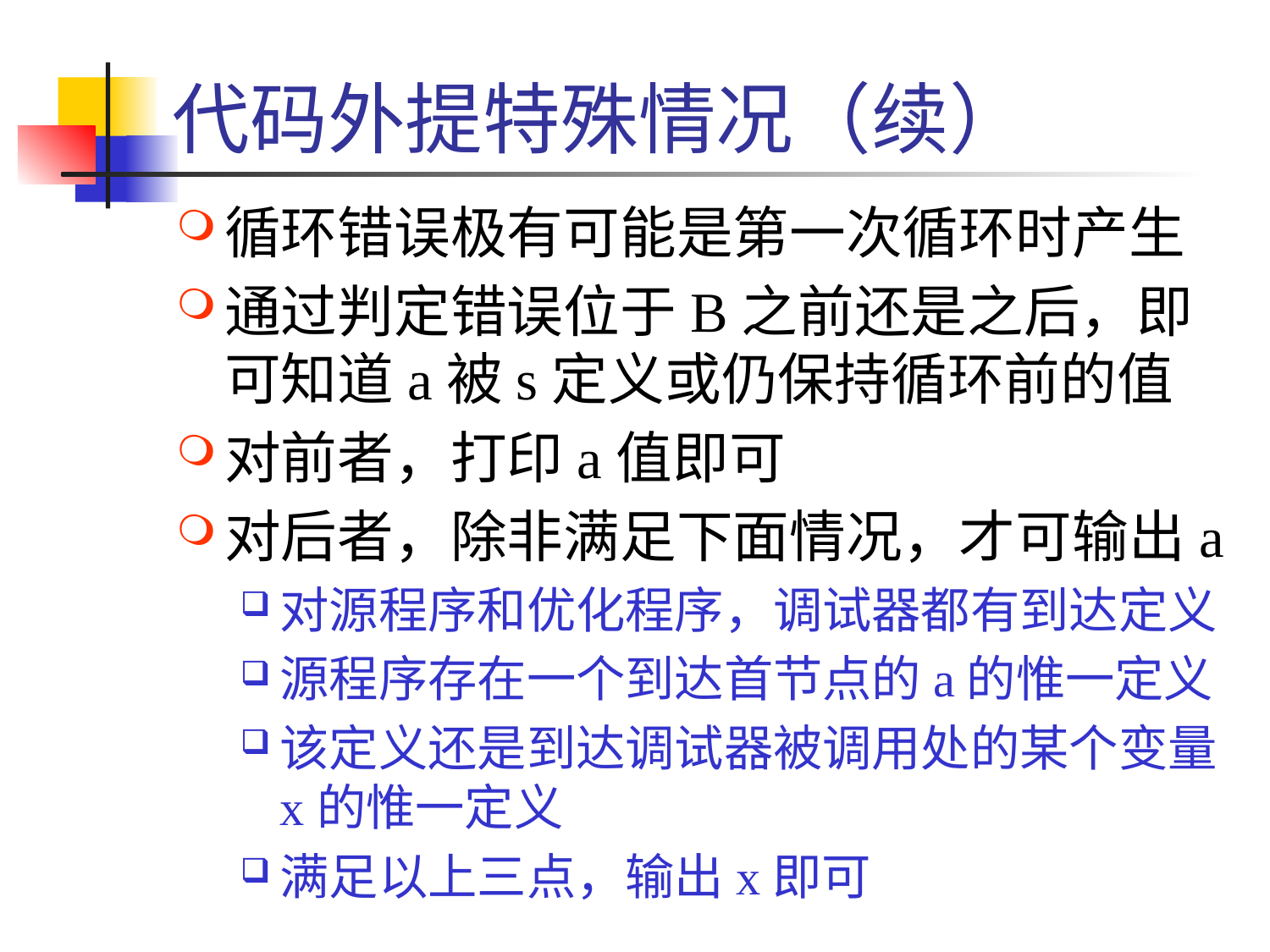

# 代码外提特殊情况（续）
循环错误极有可能是第一次循环时产生
通过判定错误位于B之前还是之后，即可知道a被s定义或仍保持循环前的值
对前者，打印a值即可
对后者，除非满足下面情况，才可输出a
对源程序和优化程序，调试器都有到达定义
源程序存在一个到达首节点的a的惟一定义
该定义还是到达调试器被调用处的某个变量x的惟一定义
满足以上三点，输出x即可